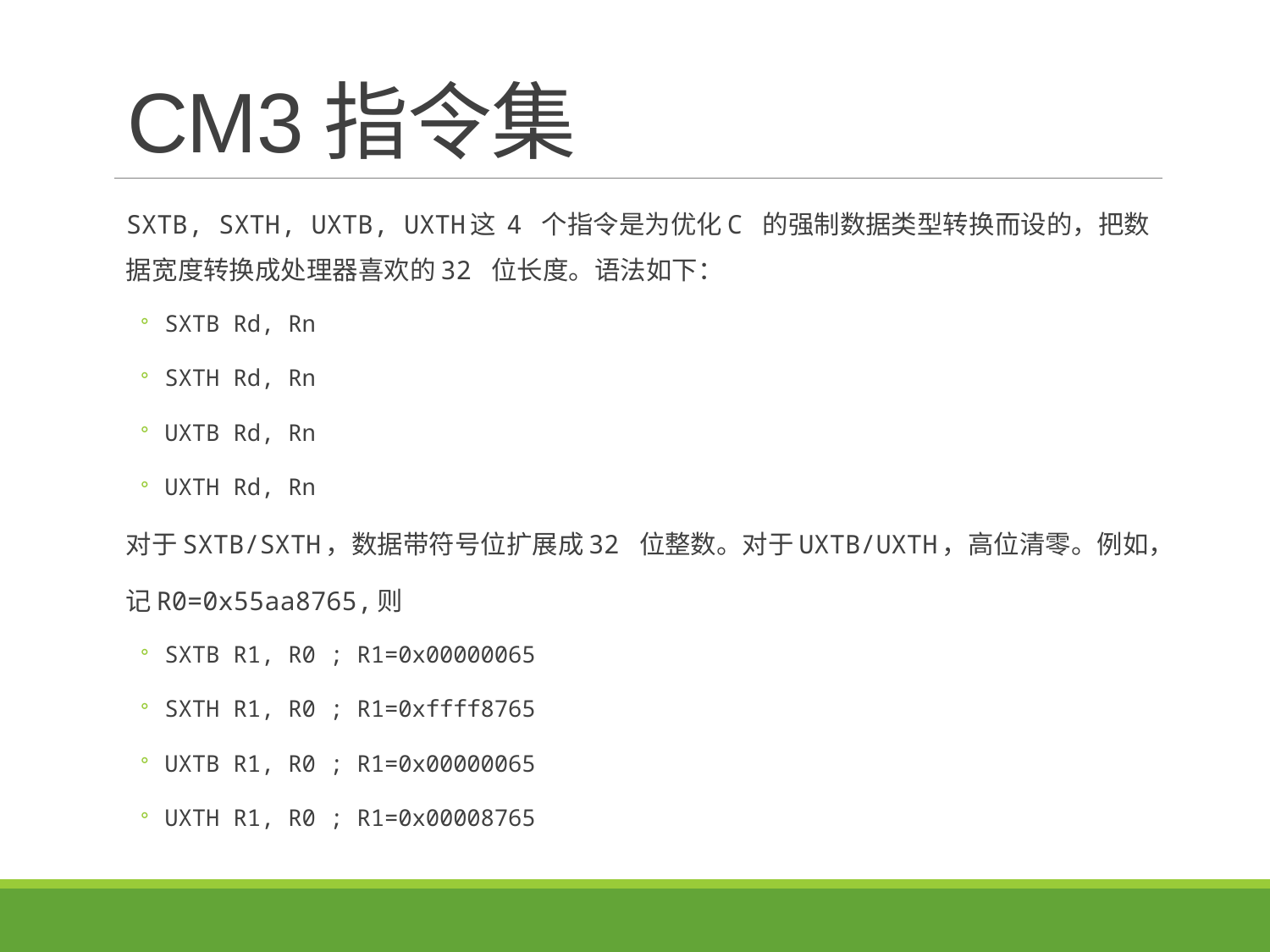

# CM3指令集
SXTB, SXTH, UXTB, UXTH这 4 个指令是为优化C 的强制数据类型转换而设的，把数据宽度转换成处理器喜欢的32 位长度。语法如下：
SXTB Rd, Rn
SXTH Rd, Rn
UXTB Rd, Rn
UXTH Rd, Rn
对于SXTB/SXTH，数据带符号位扩展成32 位整数。对于UXTB/UXTH，高位清零。例如，
记R0=0x55aa8765,则
SXTB R1, R0 ; R1=0x00000065
SXTH R1, R0 ; R1=0xffff8765
UXTB R1, R0 ; R1=0x00000065
UXTH R1, R0 ; R1=0x00008765